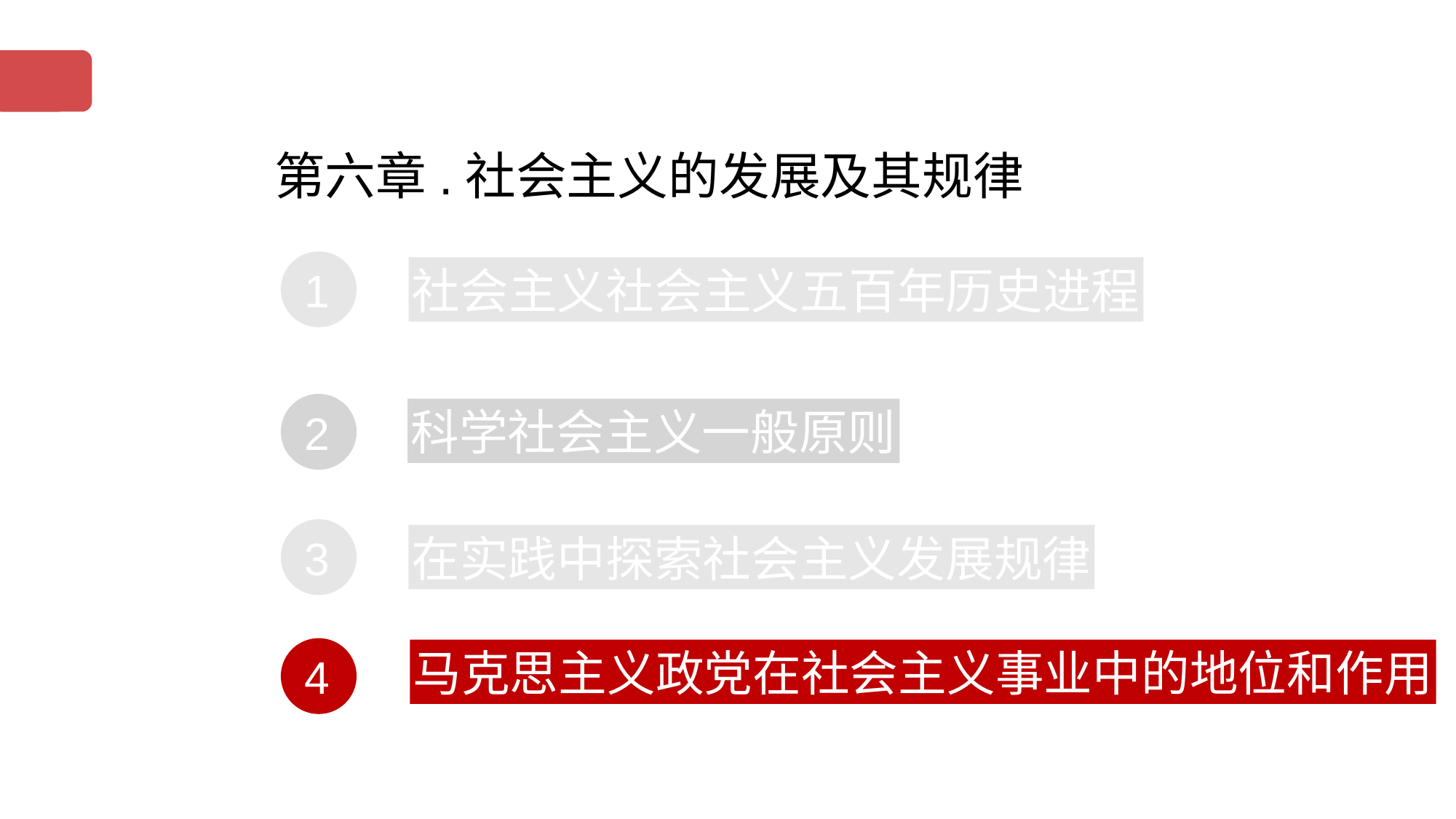

第六章.社会主义的发展及其规律
 1
社会主义社会主义五百年历史进程
 2
科学社会主义一般原则
 3
在实践中探索社会主义发展规律
 4
马克思主义政党在社会主义事业中的地位和作用